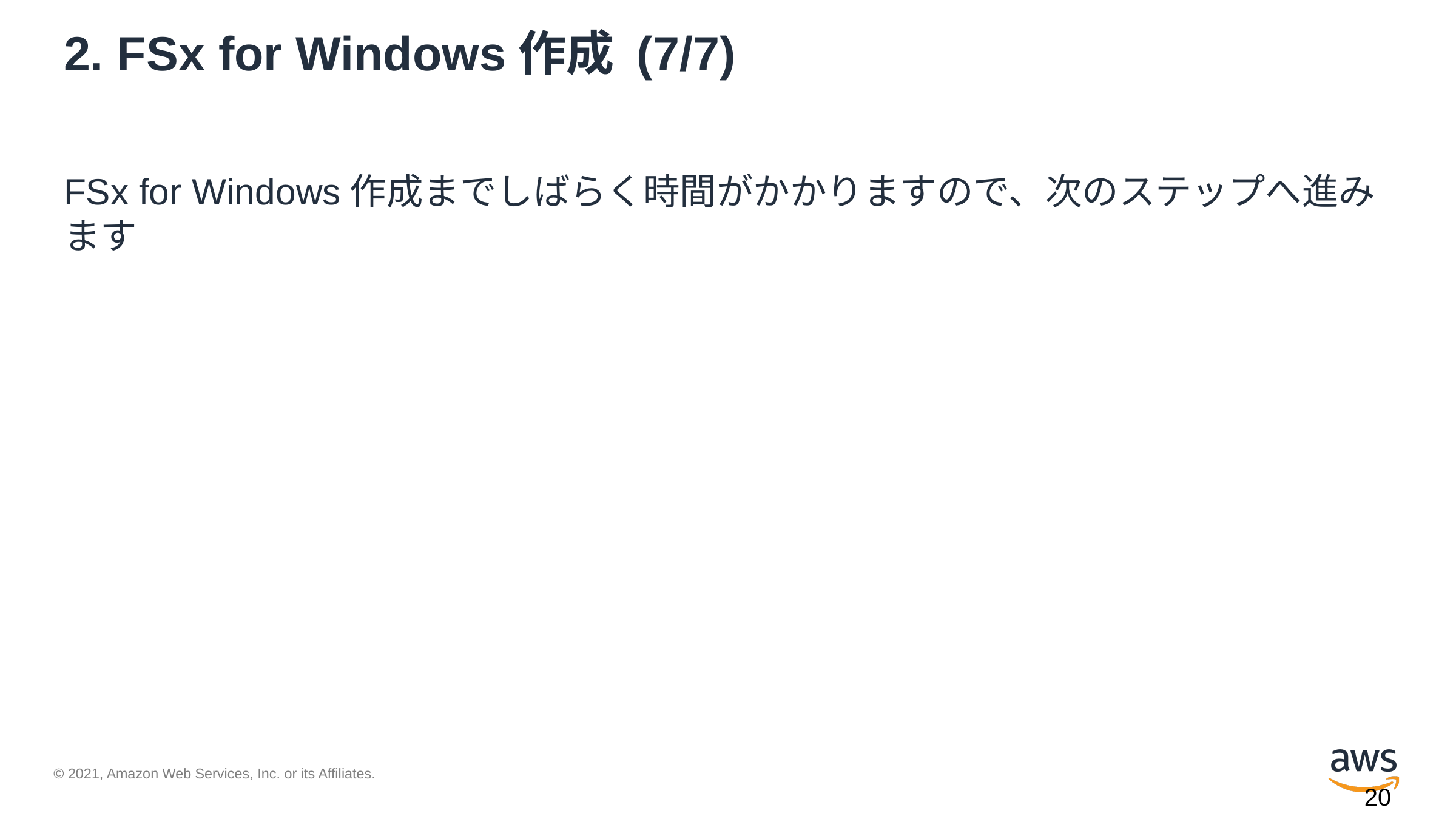

# 2. FSx for Windows作成 (7/7)
FSx for Windows作成までしばらく時間がかかりますので、次のステップへ進みます